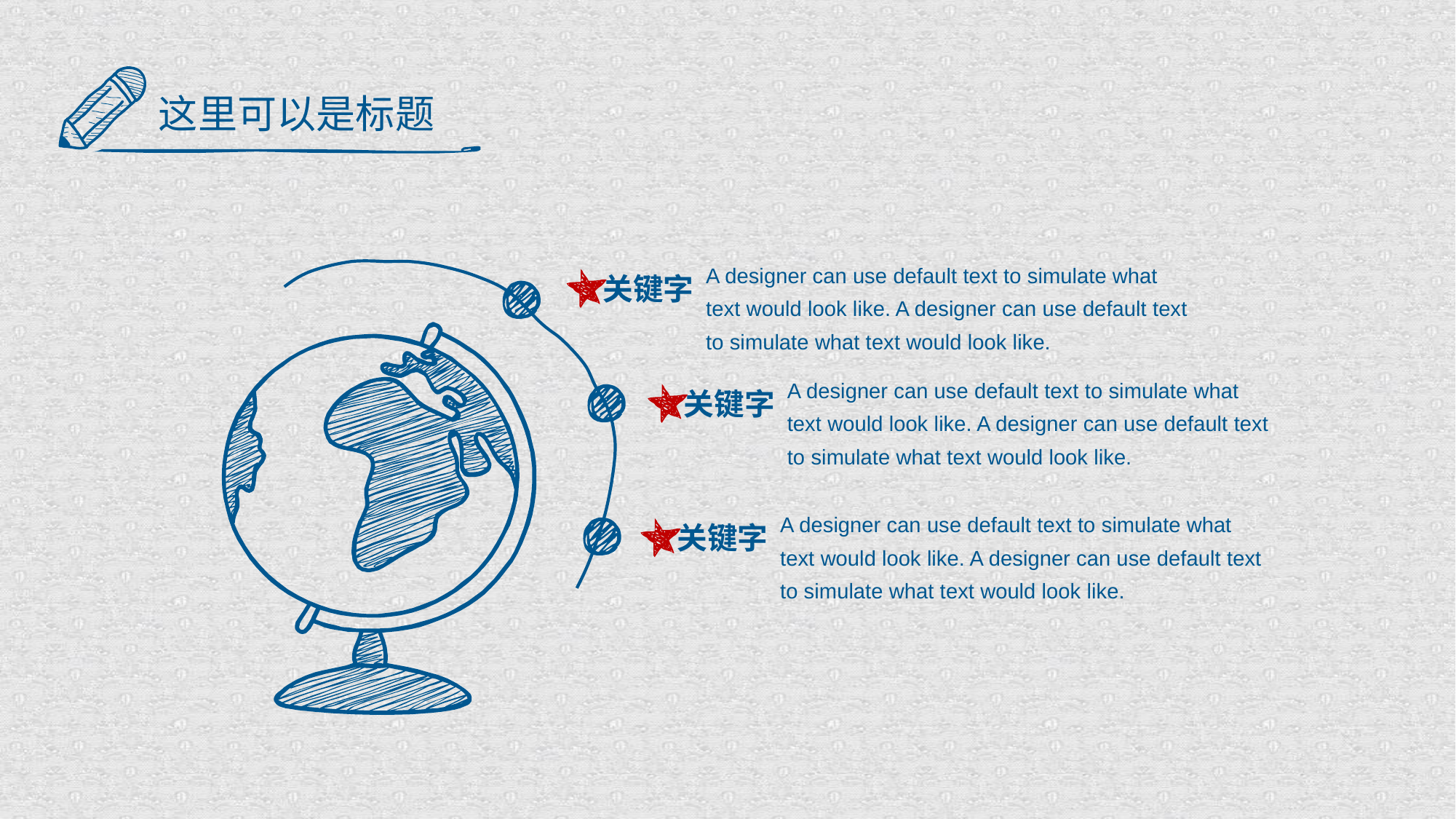

这里可以是标题

A designer can use default text to simulate what text would look like. A designer can use default text to simulate what text would look like.

关键字

A designer can use default text to simulate what text would look like. A designer can use default text to simulate what text would look like.
关键字

A designer can use default text to simulate what text would look like. A designer can use default text to simulate what text would look like.
关键字